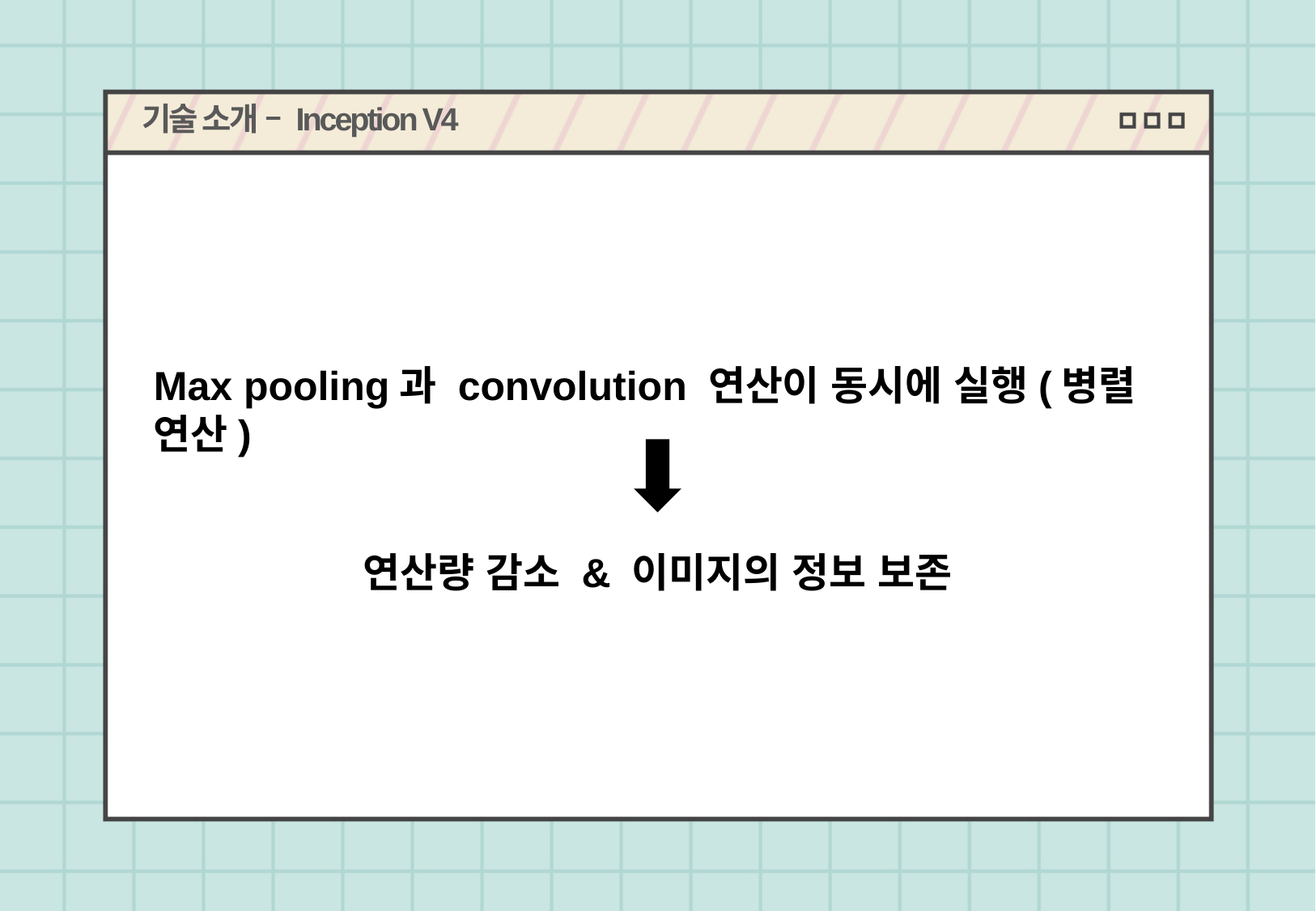

기술 소개 – Inception V4
Max pooling과 convolution 연산이 동시에 실행(병렬 연산)

연산량 감소 & 이미지의 정보 보존